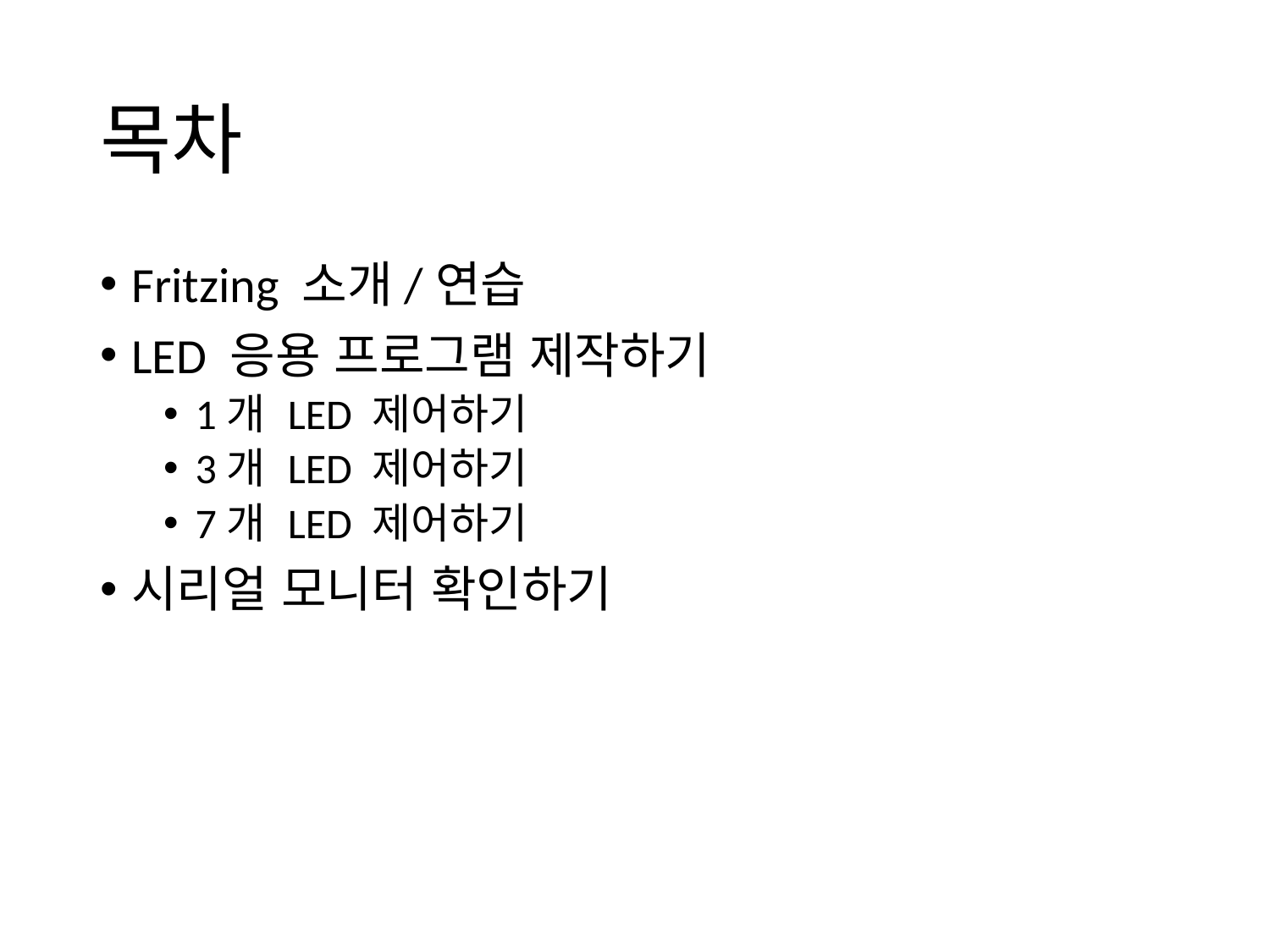

# 목차
Fritzing 소개/연습
LED 응용 프로그램 제작하기
1개 LED 제어하기
3개 LED 제어하기
7개 LED 제어하기
시리얼 모니터 확인하기